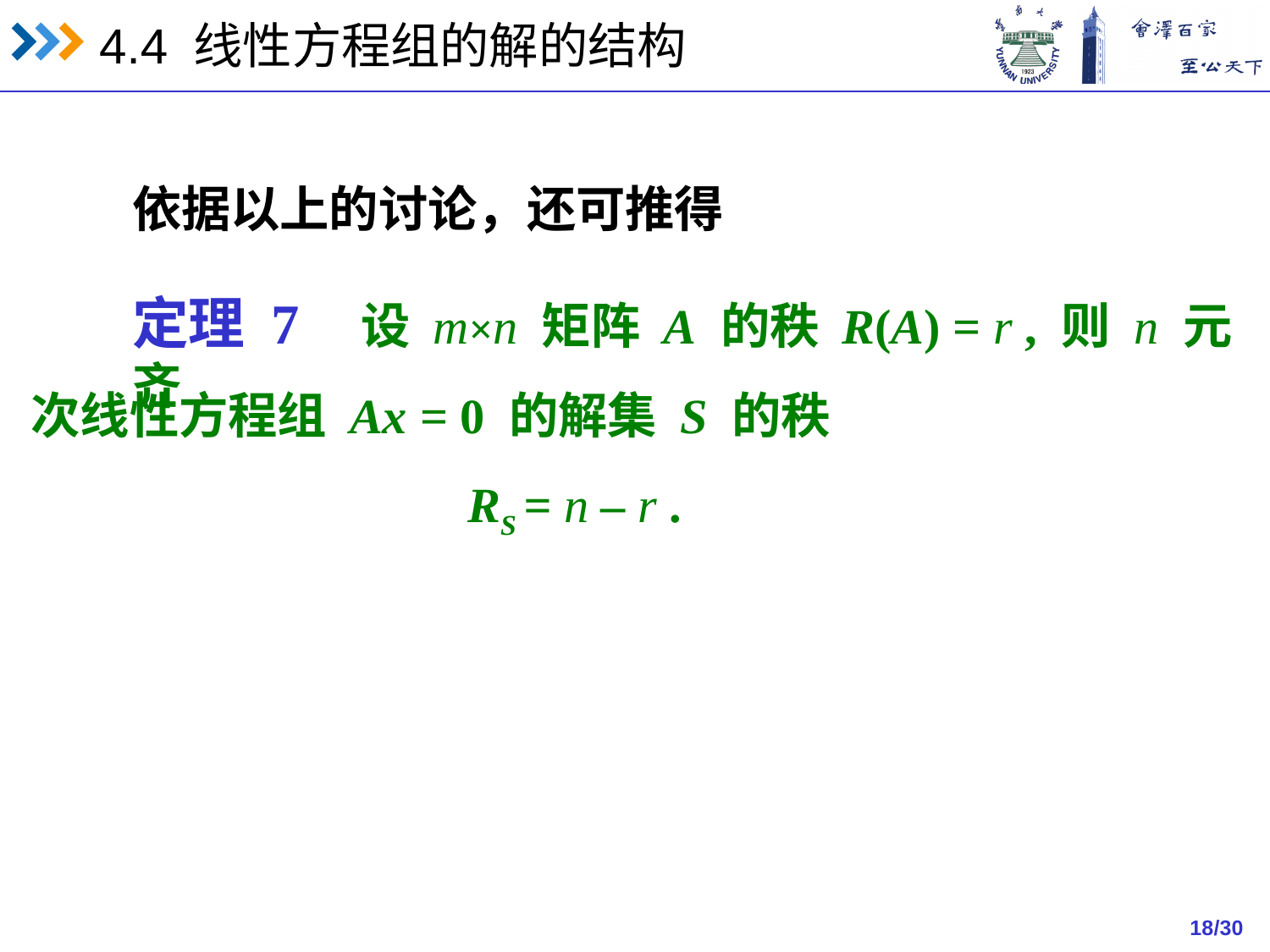

依据以上的讨论，还可推得
定理 7    设 m×n 矩阵 A 的秩 R(A) = r , 则 n 元齐
次线性方程组 Ax = 0 的解集 S 的秩
RS = n – r .